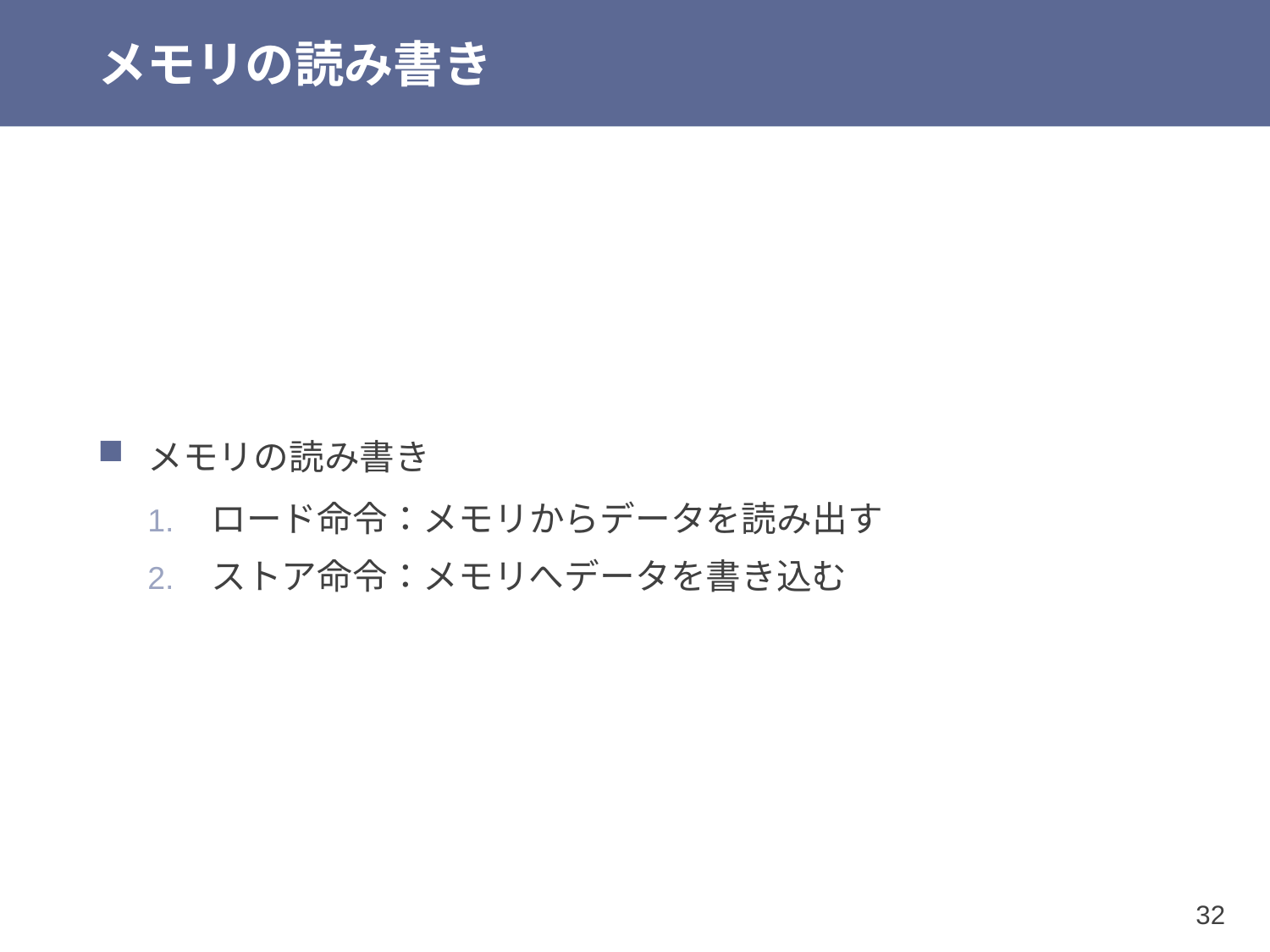

# メモリの読み書き
メモリの読み書き
ロード命令：メモリからデータを読み出す
ストア命令：メモリへデータを書き込む